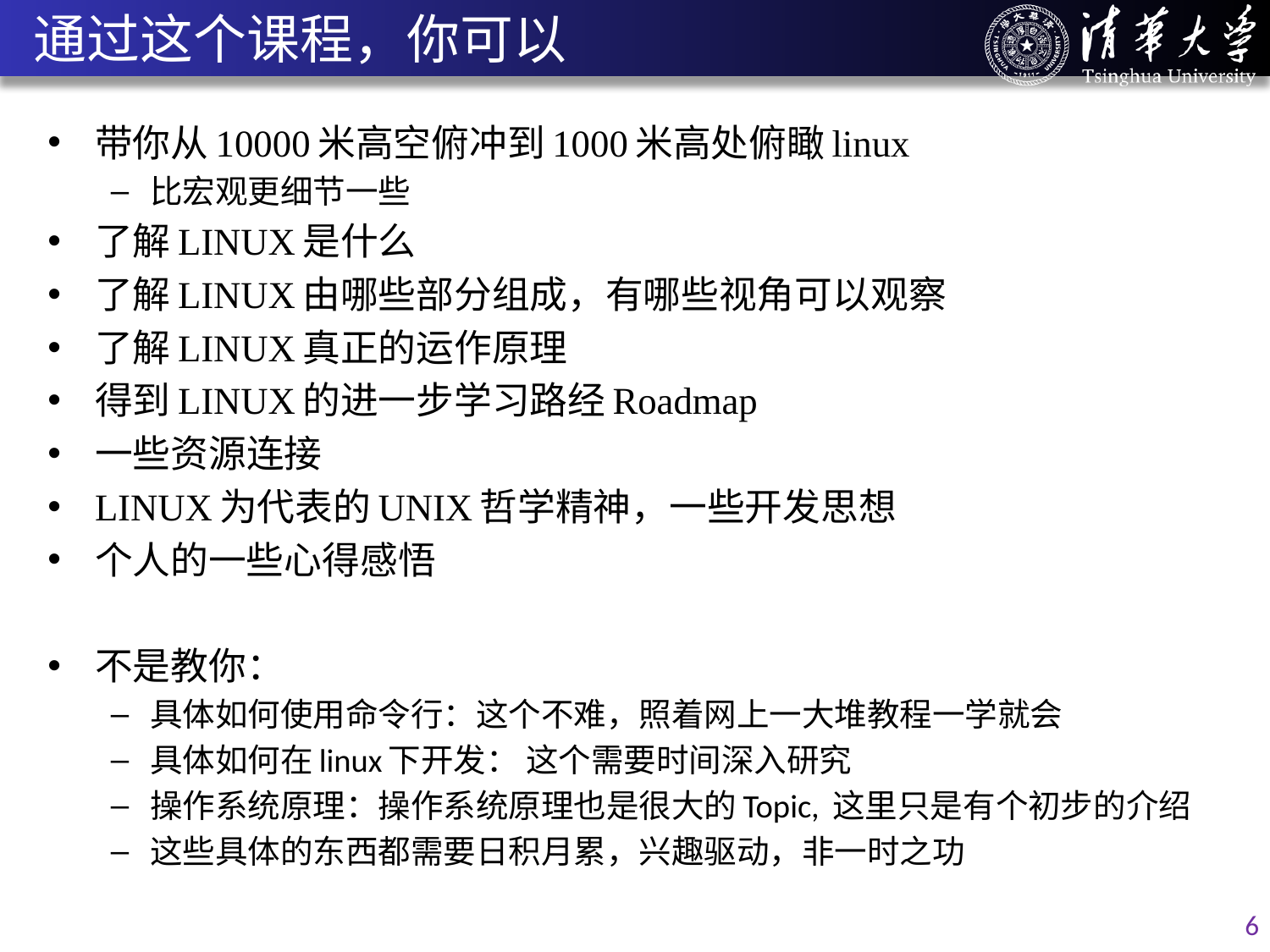

# 通过这个课程，你可以
带你从10000米高空俯冲到1000米高处俯瞰linux
比宏观更细节一些
了解LINUX是什么
了解LINUX由哪些部分组成，有哪些视角可以观察
了解LINUX真正的运作原理
得到LINUX的进一步学习路经Roadmap
一些资源连接
LINUX为代表的UNIX哲学精神，一些开发思想
个人的一些心得感悟

不是教你：
具体如何使用命令行：这个不难，照着网上一大堆教程一学就会
具体如何在linux下开发： 这个需要时间深入研究
操作系统原理：操作系统原理也是很大的Topic, 这里只是有个初步的介绍
这些具体的东西都需要日积月累，兴趣驱动，非一时之功

6